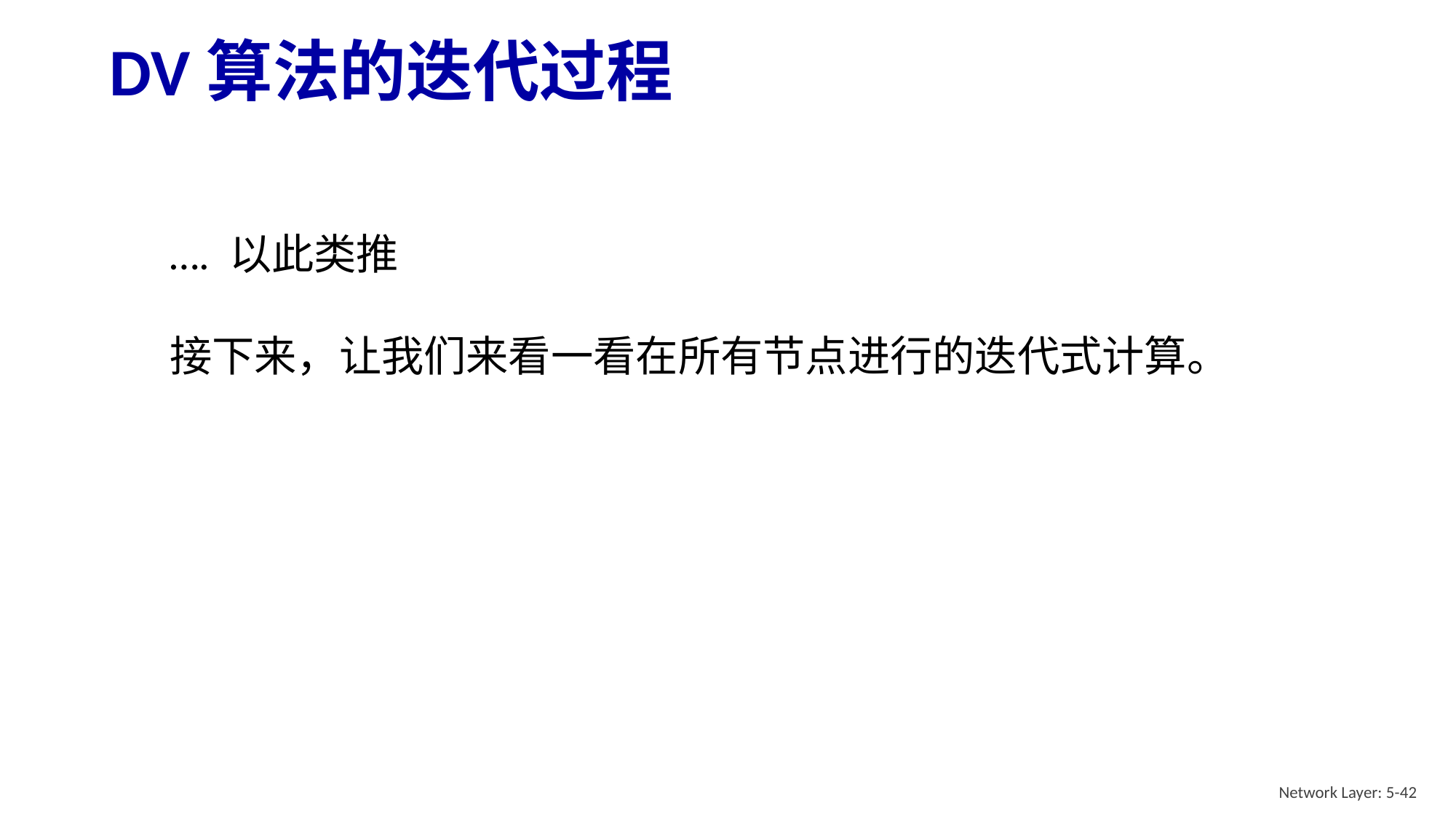

# DV算法的迭代过程
…. 以此类推

接下来，让我们来看一看在所有节点进行的迭代式计算。
Network Layer: 5-42